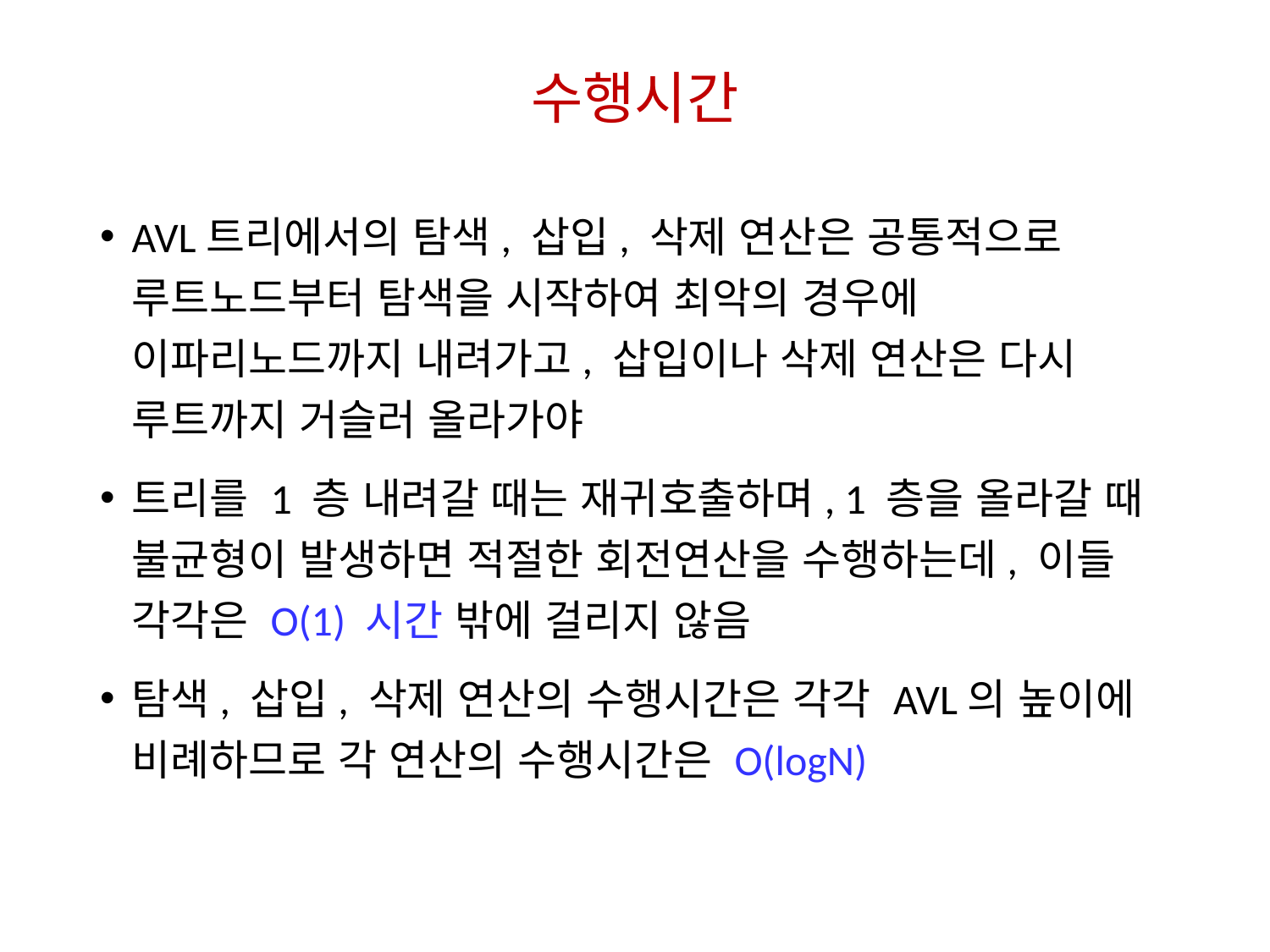

# 수행시간
AVL트리에서의 탐색, 삽입, 삭제 연산은 공통적으로 루트노드부터 탐색을 시작하여 최악의 경우에 이파리노드까지 내려가고, 삽입이나 삭제 연산은 다시 루트까지 거슬러 올라가야
트리를 1 층 내려갈 때는 재귀호출하며, 1 층을 올라갈 때 불균형이 발생하면 적절한 회전연산을 수행하는데, 이들 각각은 O(1) 시간 밖에 걸리지 않음
탐색, 삽입, 삭제 연산의 수행시간은 각각 AVL의 높이에 비례하므로 각 연산의 수행시간은 O(logN)